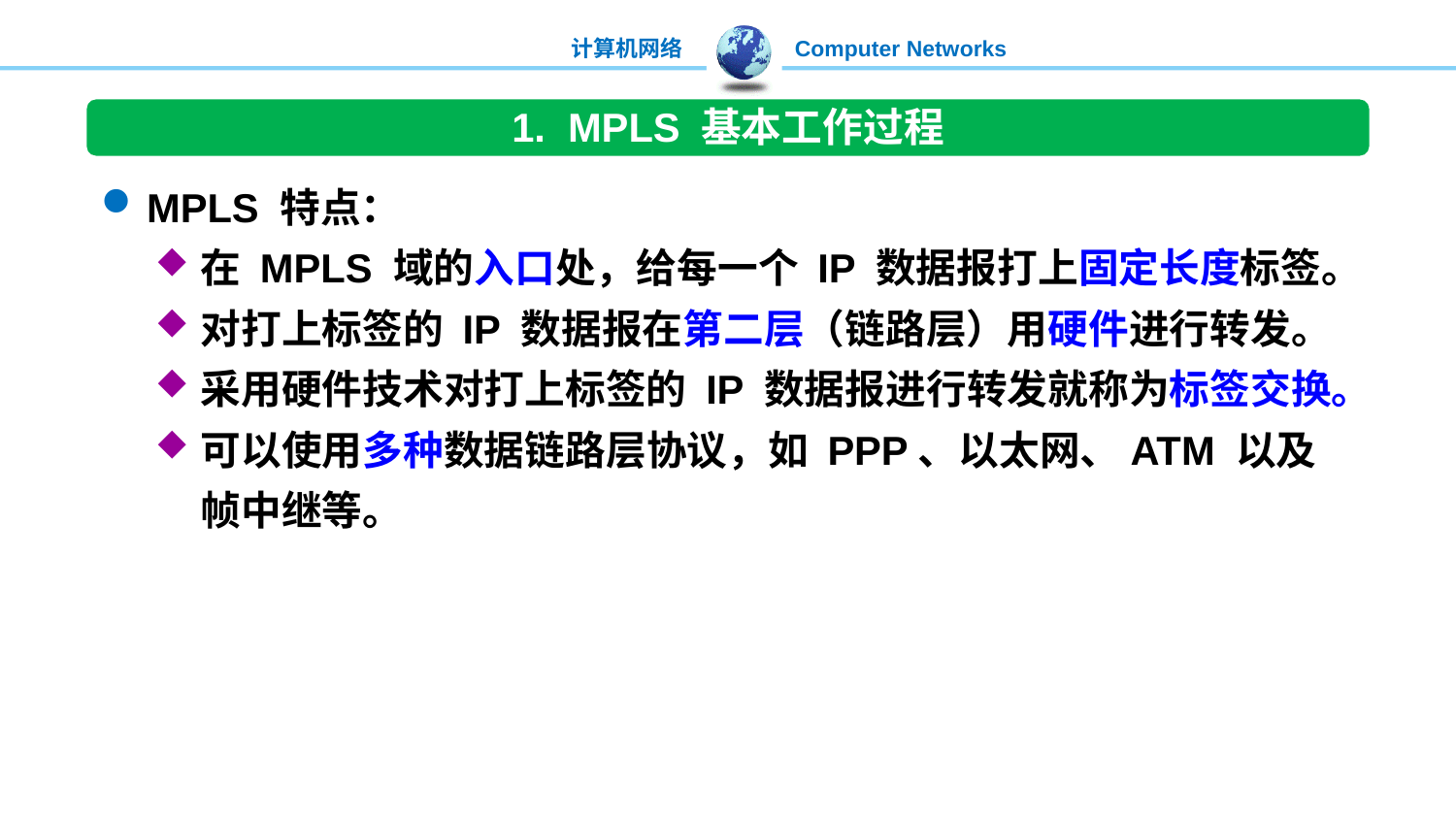

1.  MPLS 基本工作过程

MPLS 特点：
在 MPLS 域的入口处，给每一个 IP 数据报打上固定长度标签。
对打上标签的 IP 数据报在第二层（链路层）用硬件进行转发。
采用硬件技术对打上标签的 IP 数据报进行转发就称为标签交换。
可以使用多种数据链路层协议，如 PPP、以太网、ATM 以及帧中继等。